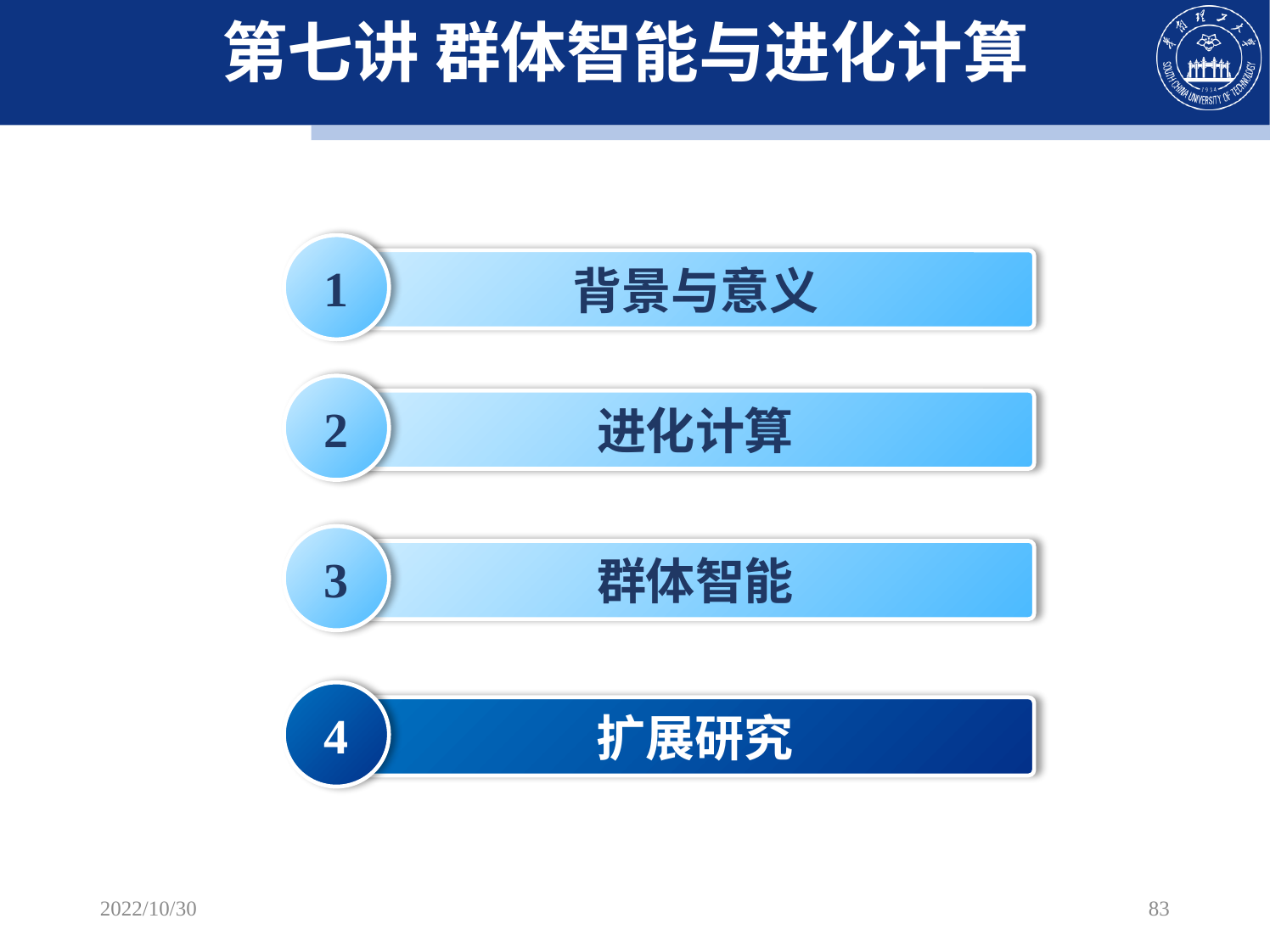

# 第七讲 群体智能与进化计算
1
背景与意义
2
进化计算
3
群体智能
4
扩展研究
2022/10/30
83